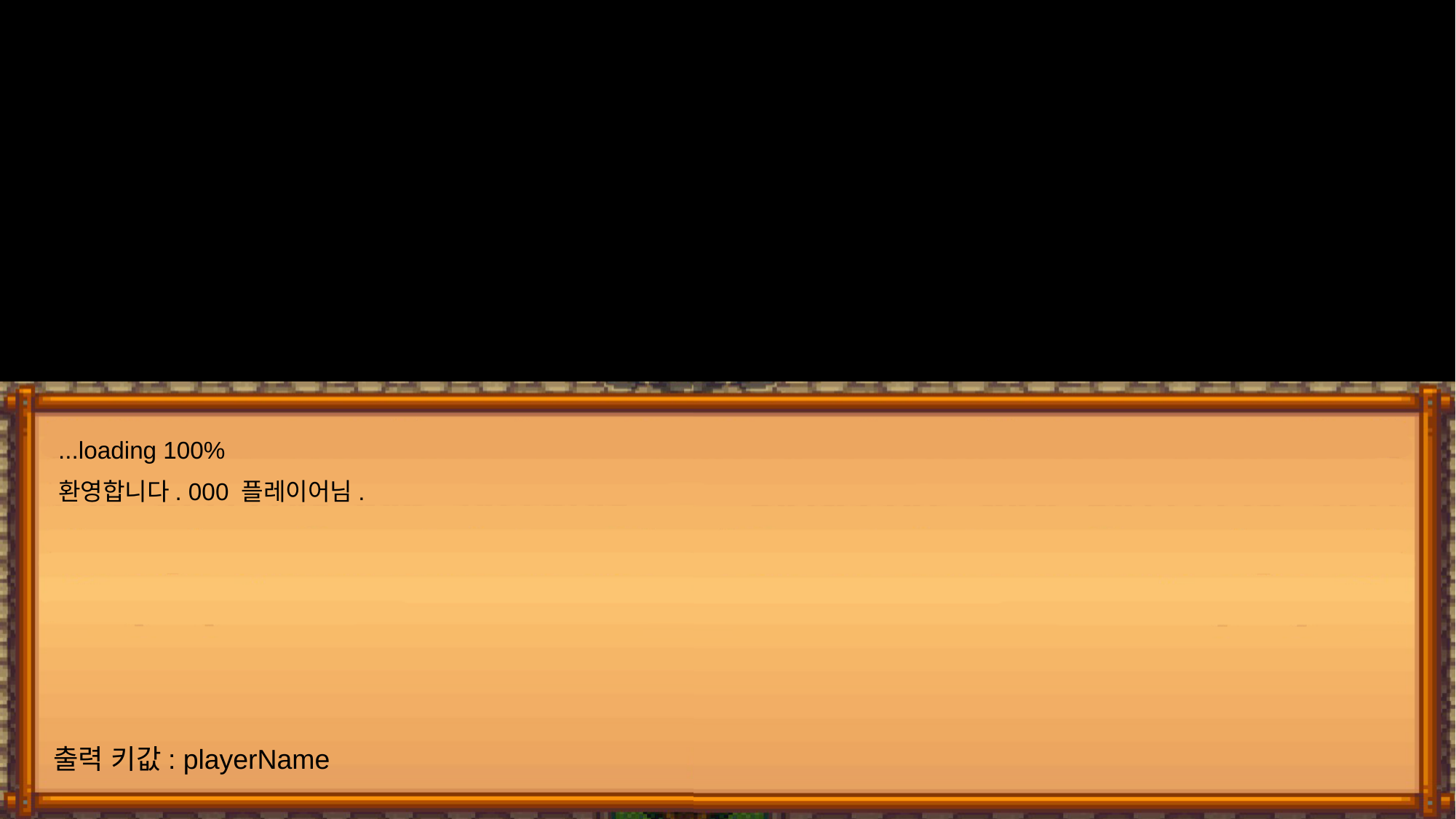

프롤로그
...loading 100%
환영합니다. 000 플레이어님.
출력 키값: playerName